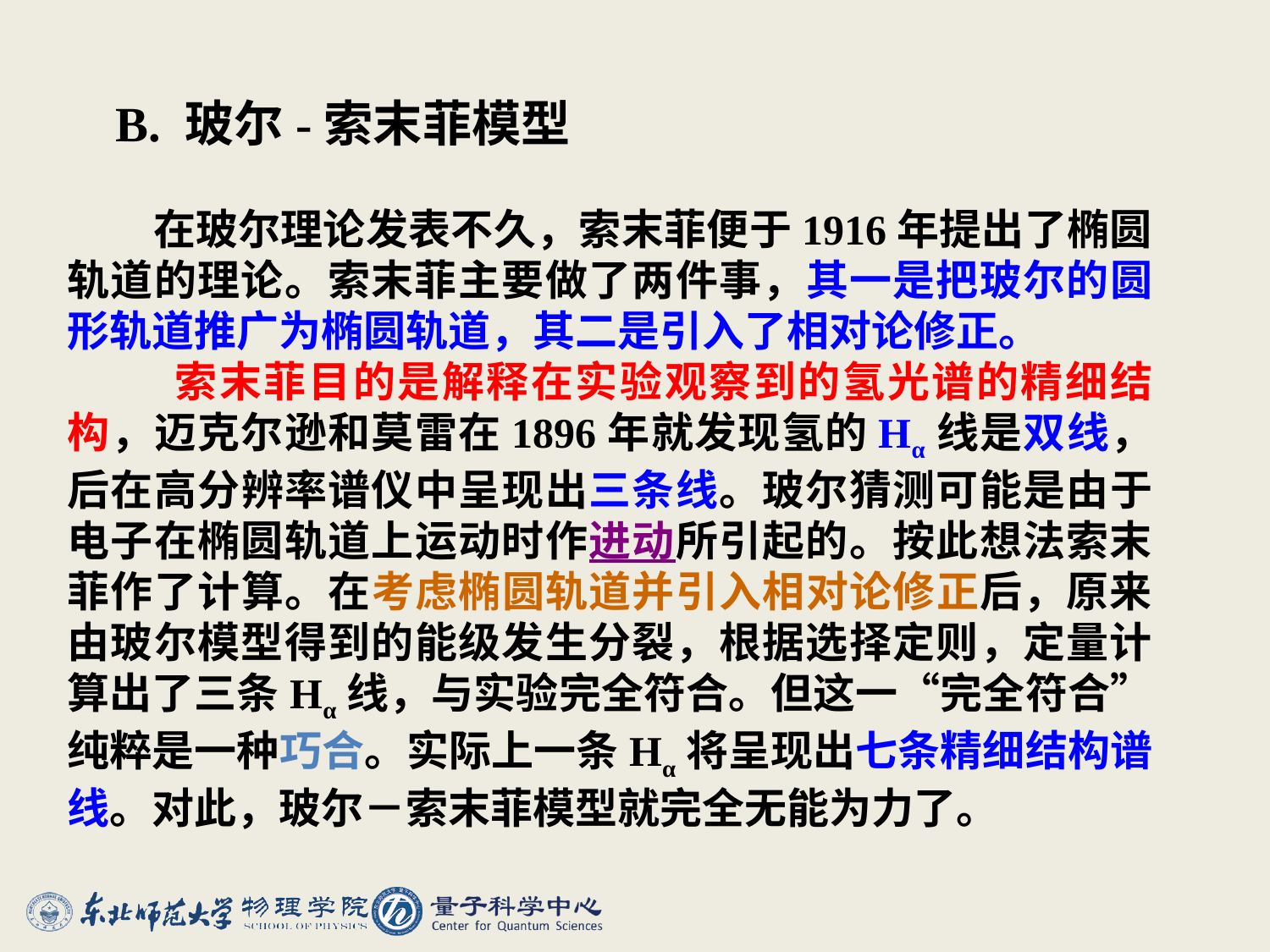

B. 玻尔-索末菲模型

    在玻尔理论发表不久，索末菲便于1916年提出了椭圆轨道的理论。索末菲主要做了两件事，其一是把玻尔的圆形轨道推广为椭圆轨道，其二是引入了相对论修正。
     索末菲目的是解释在实验观察到的氢光谱的精细结构，迈克尔逊和莫雷在1896年就发现氢的Hα线是双线，后在高分辨率谱仪中呈现出三条线。玻尔猜测可能是由于电子在椭圆轨道上运动时作进动所引起的。按此想法索末菲作了计算。在考虑椭圆轨道并引入相对论修正后，原来由玻尔模型得到的能级发生分裂，根据选择定则，定量计算出了三条Hα线，与实验完全符合。但这一“完全符合”纯粹是一种巧合。实际上一条Hα将呈现出七条精细结构谱线。对此，玻尔－索末菲模型就完全无能为力了。